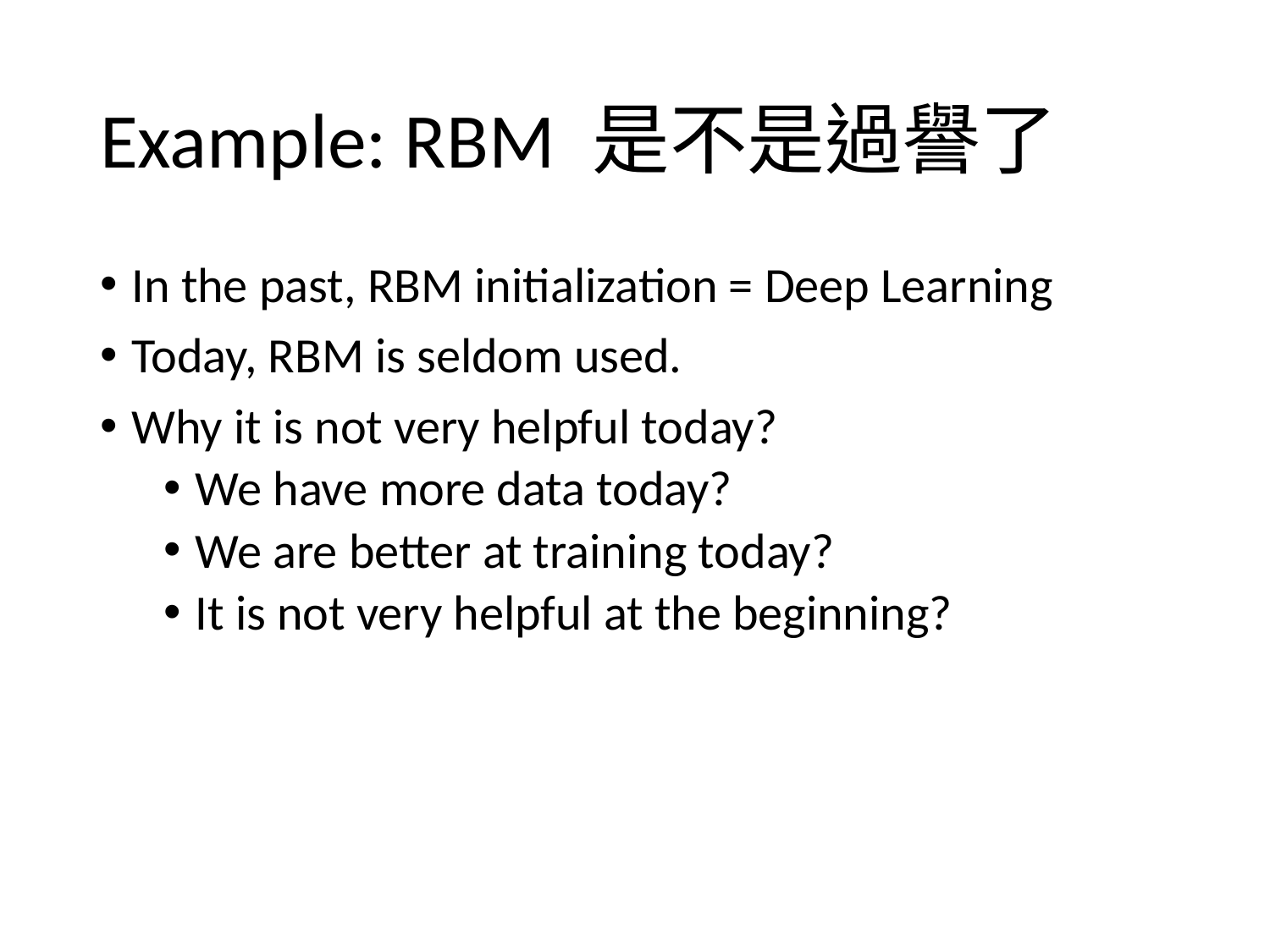

# Example: RBM 是不是過譽了
In the past, RBM initialization = Deep Learning
Today, RBM is seldom used.
Why it is not very helpful today?
We have more data today?
We are better at training today?
It is not very helpful at the beginning?